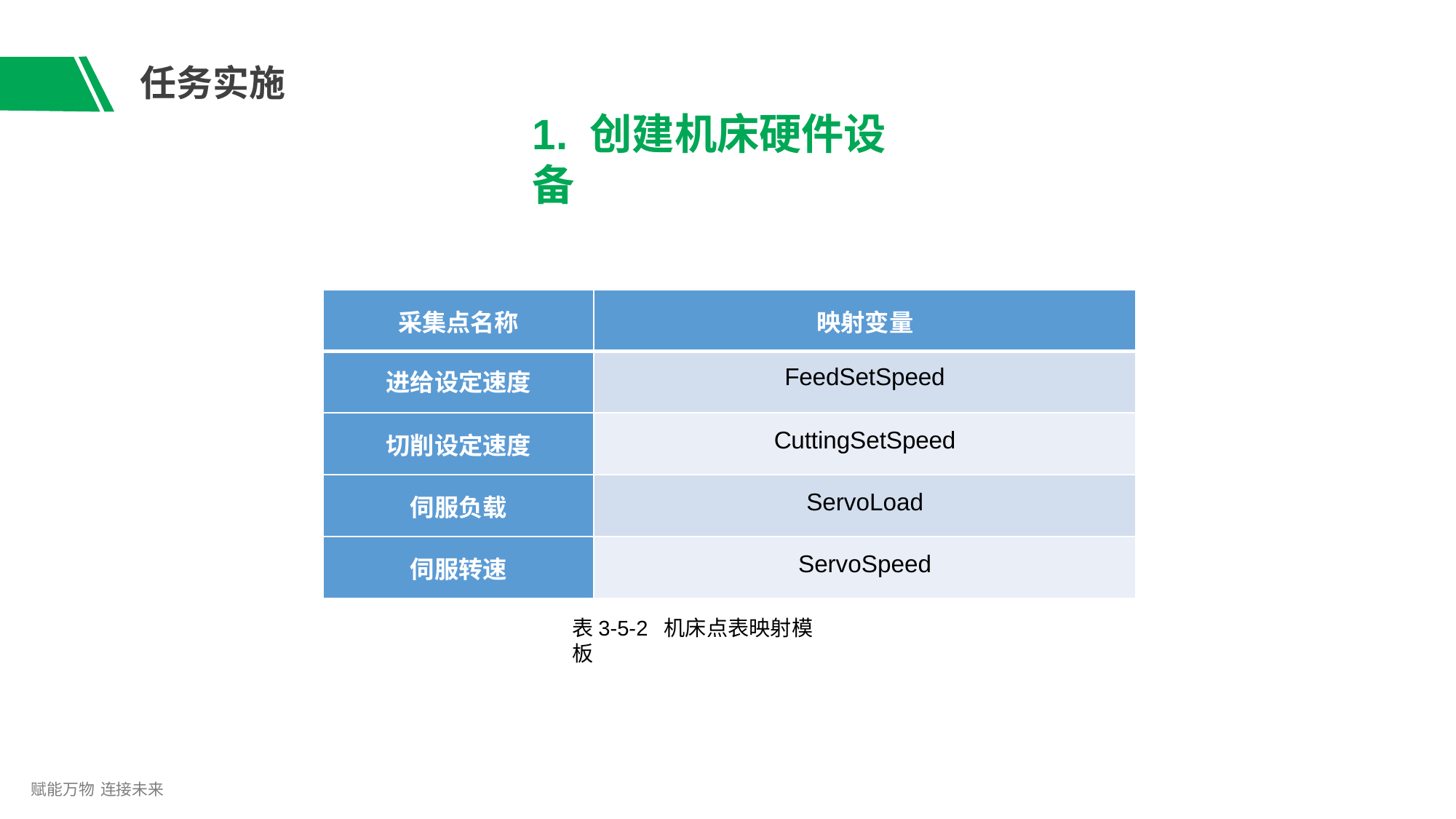

# 任务实施
1. 创建机床硬件设备
| 采集点名称 | 映射变量 |
| --- | --- |
| 进给设定速度 | FeedSetSpeed |
| 切削设定速度 | CuttingSetSpeed |
| 伺服负载 | ServoLoad |
| 伺服转速 | ServoSpeed |
表3-5-2 机床点表映射模板
赋能万物 连接未来